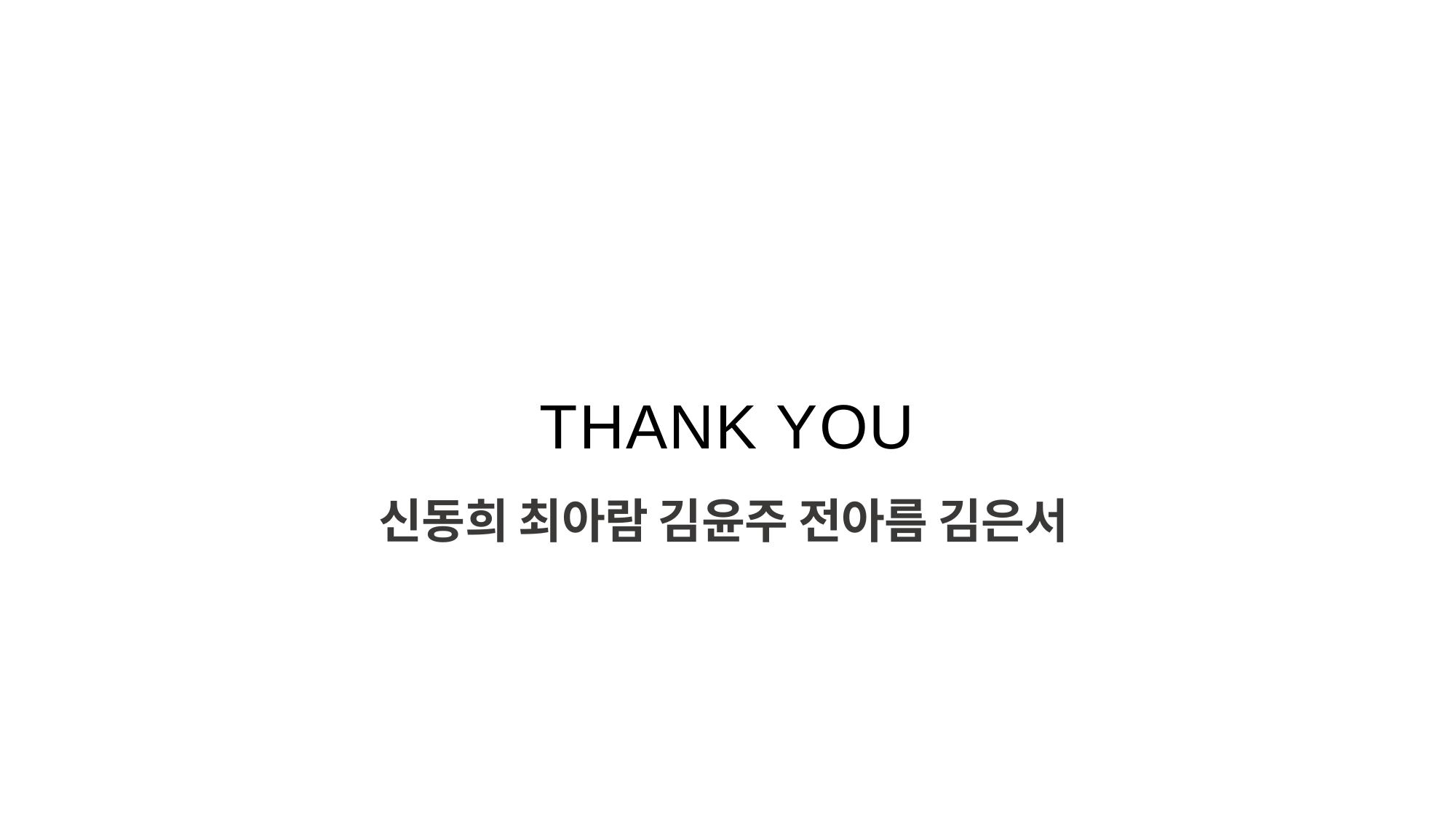

THANK YOU
신동희 최아람 김윤주 전아름 김은서